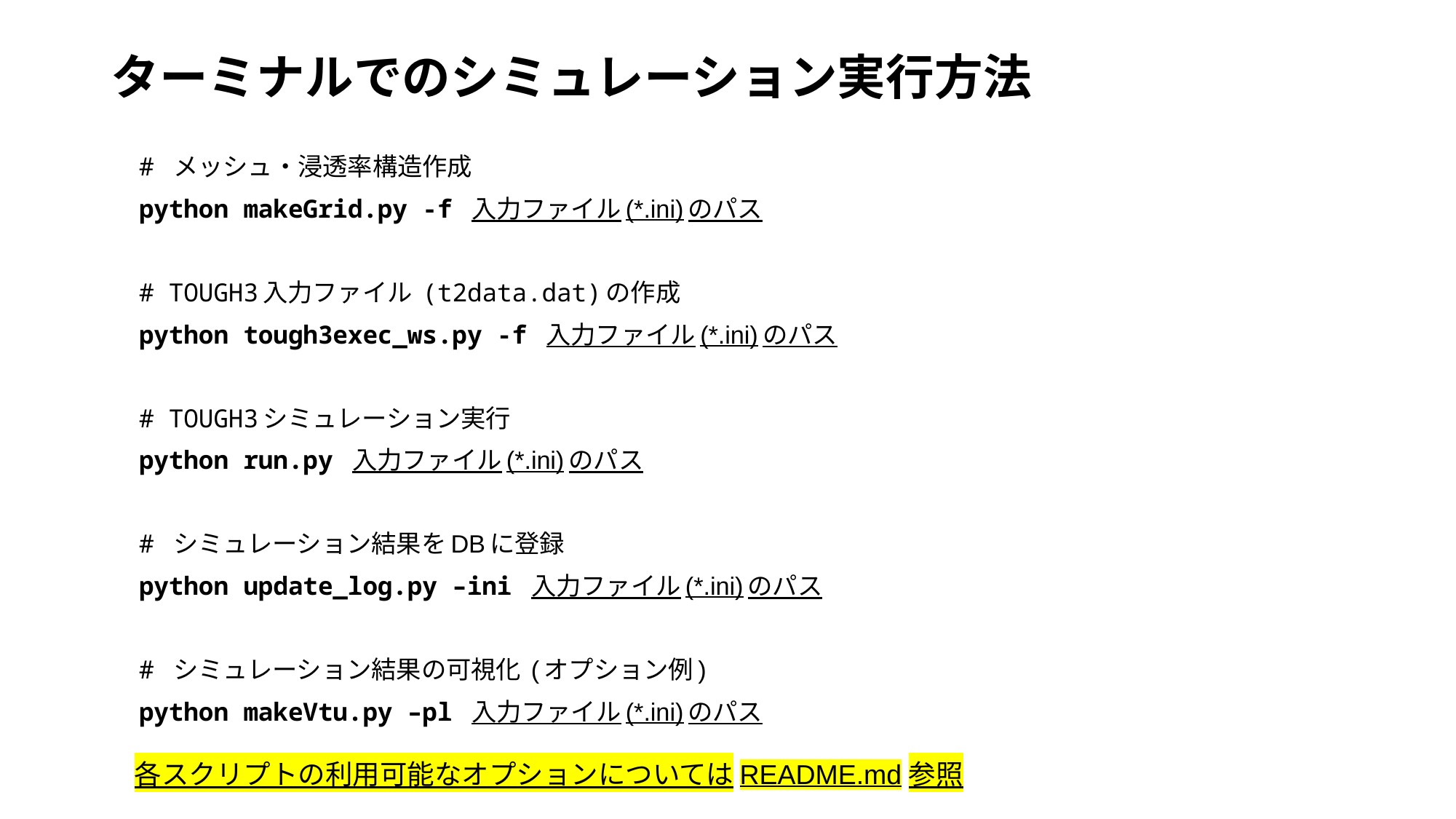

# ターミナルでのシミュレーション実行方法
# メッシュ・浸透率構造作成
python makeGrid.py -f 入力ファイル(*.ini)のパス

# TOUGH3入力ファイル (t2data.dat)の作成
python tough3exec_ws.py -f 入力ファイル(*.ini)のパス

# TOUGH3シミュレーション実行
python run.py 入力ファイル(*.ini)のパス

# シミュレーション結果をDBに登録
python update_log.py –ini 入力ファイル(*.ini)のパス

# シミュレーション結果の可視化 (オプション例)
python makeVtu.py –pl 入力ファイル(*.ini)のパス

各スクリプトの利用可能なオプションについてはREADME.md参照